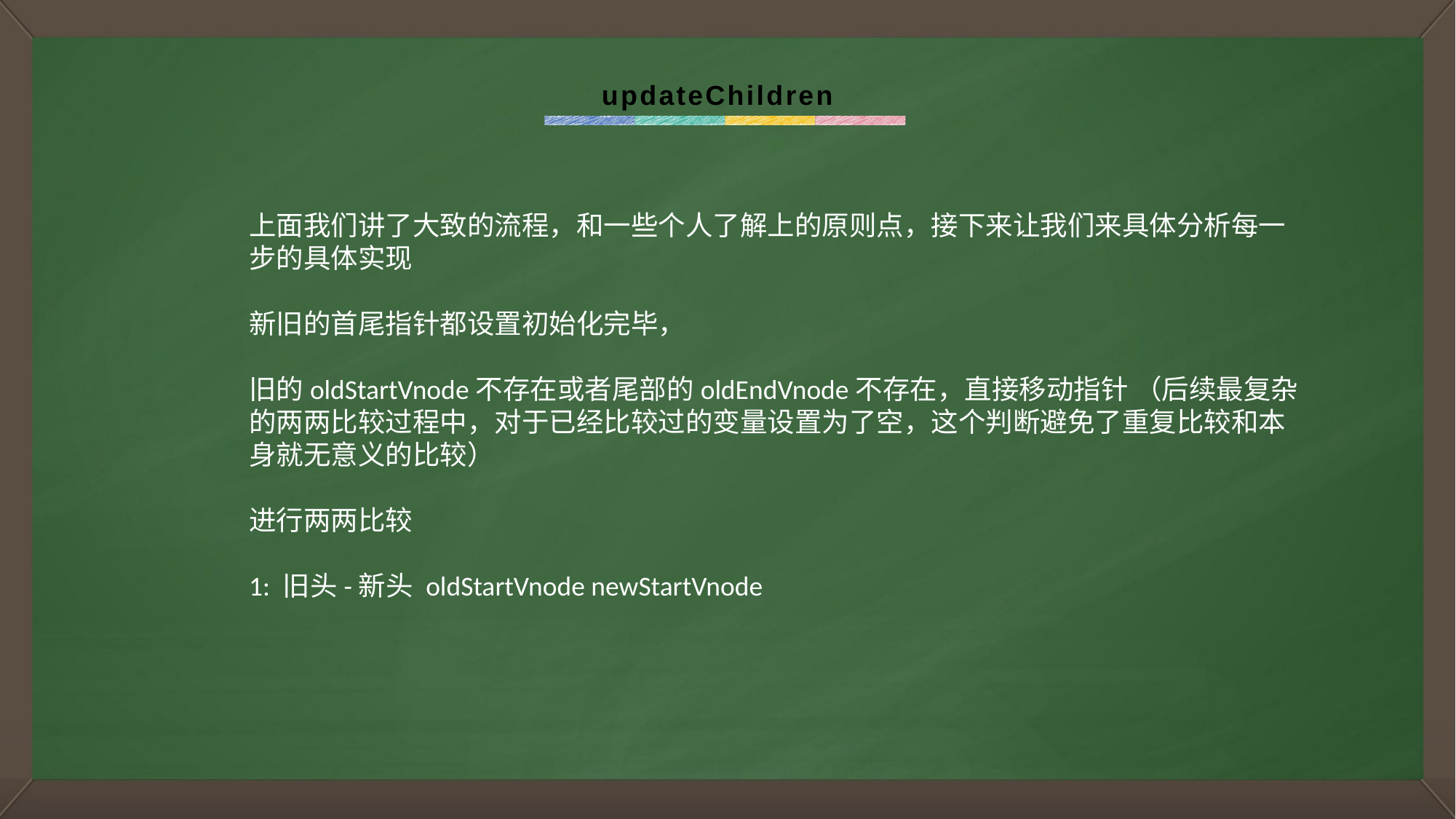

updateChildren

上面我们讲了大致的流程，和一些个人了解上的原则点，接下来让我们来具体分析每一步的具体实现

新旧的首尾指针都设置初始化完毕，

旧的oldStartVnode不存在或者尾部的oldEndVnode不存在，直接移动指针 （后续最复杂的两两比较过程中，对于已经比较过的变量设置为了空，这个判断避免了重复比较和本身就无意义的比较）

进行两两比较

1: 旧头-新头 oldStartVnode newStartVnode